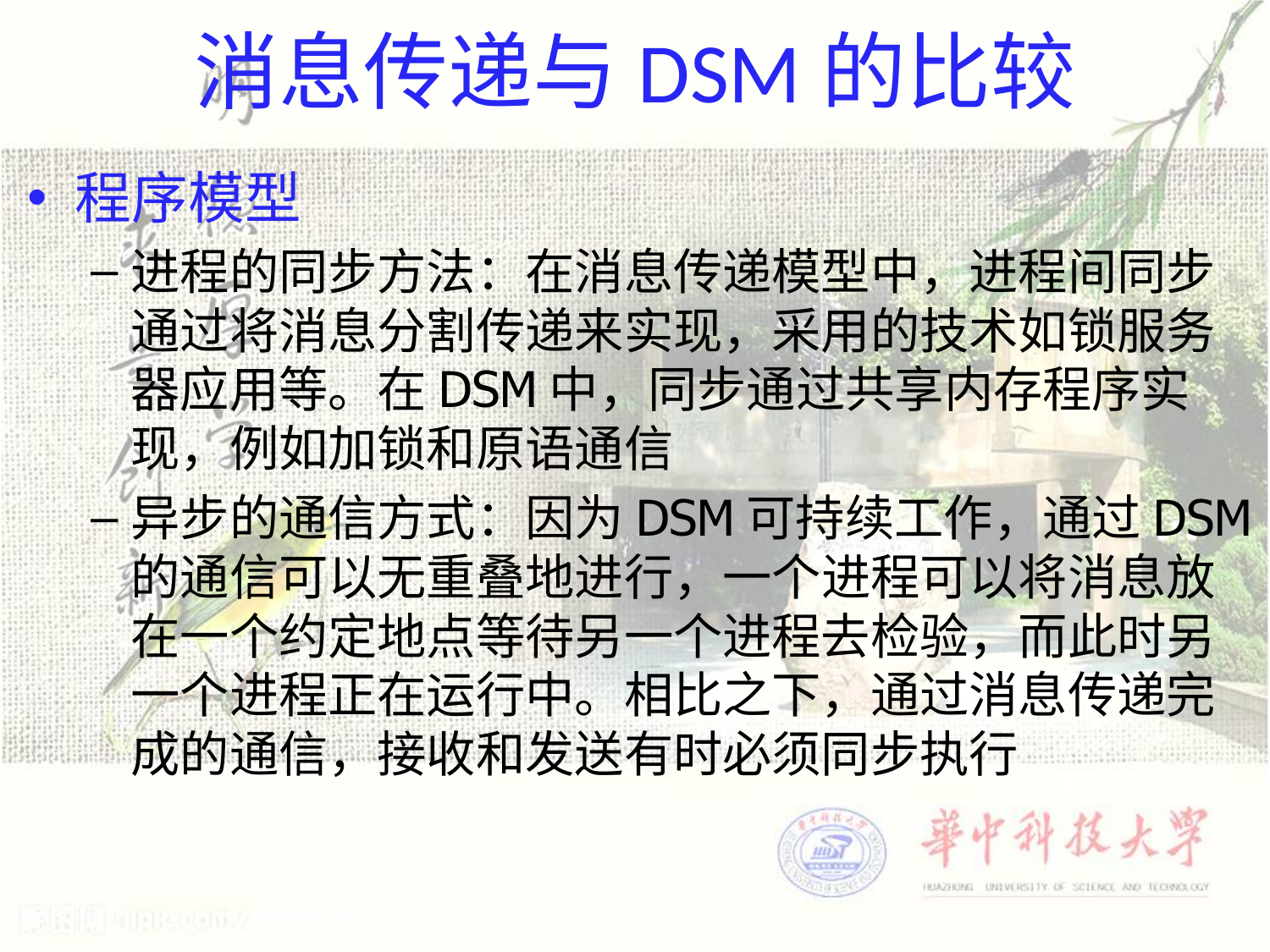

消息传递与DSM的比较
程序模型
进程的同步方法：在消息传递模型中，进程间同步通过将消息分割传递来实现，采用的技术如锁服务器应用等。在DSM中，同步通过共享内存程序实现，例如加锁和原语通信
异步的通信方式：因为DSM可持续工作，通过DSM的通信可以无重叠地进行，一个进程可以将消息放在一个约定地点等待另一个进程去检验，而此时另一个进程正在运行中。相比之下，通过消息传递完成的通信，接收和发送有时必须同步执行